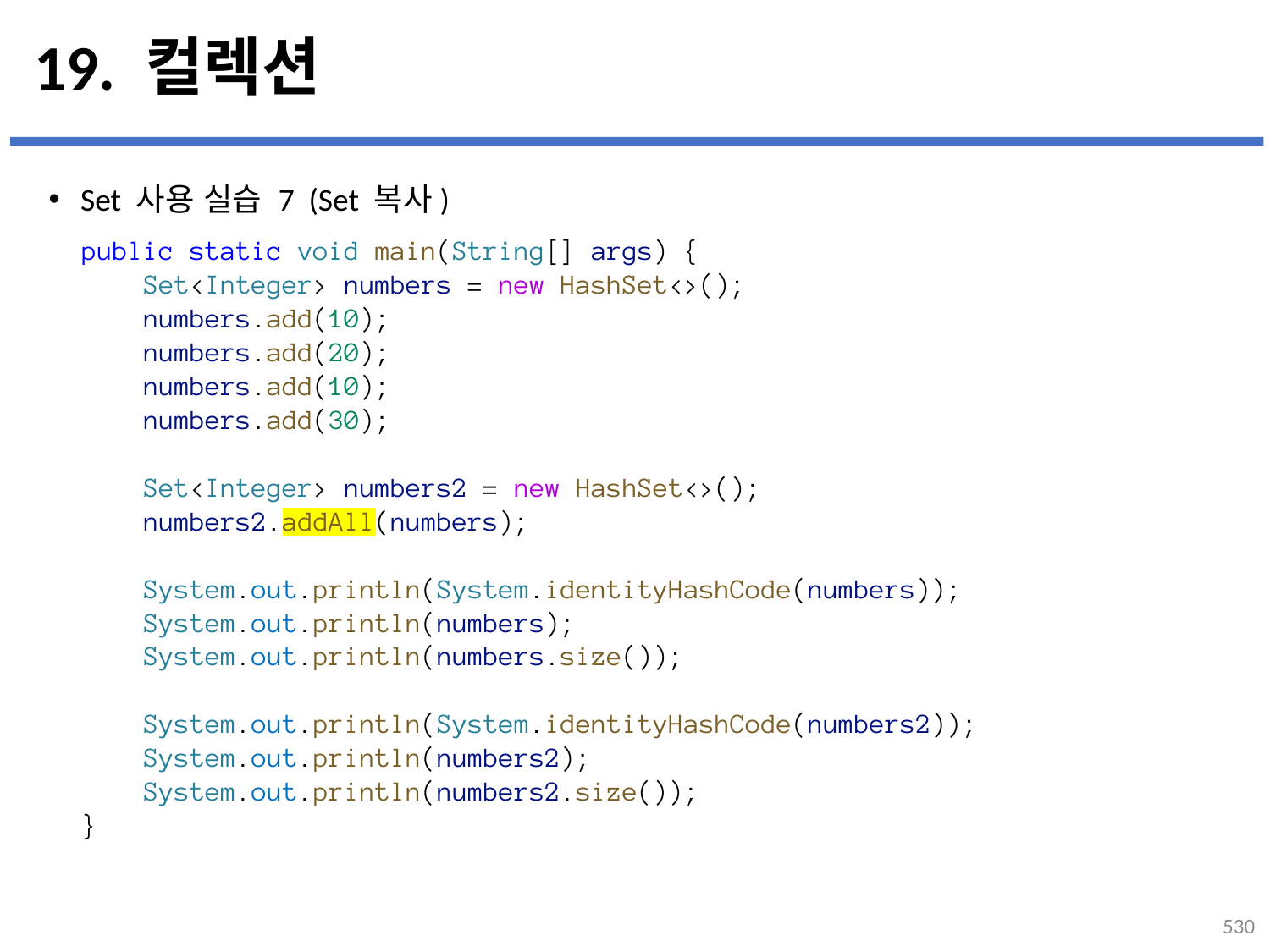

# 19. 컬렉션
Set 사용 실습 7  (Set 복사)
public static void main(String[] args) {
    Set<Integer> numbers = new HashSet<>();
    numbers.add(10);
    numbers.add(20);
    numbers.add(10);
    numbers.add(30);
    Set<Integer> numbers2 = new HashSet<>();
    numbers2.addAll(numbers);
    System.out.println(System.identityHashCode(numbers));
    System.out.println(numbers);
    System.out.println(numbers.size());
    System.out.println(System.identityHashCode(numbers2));
    System.out.println(numbers2);
    System.out.println(numbers2.size());
}
530